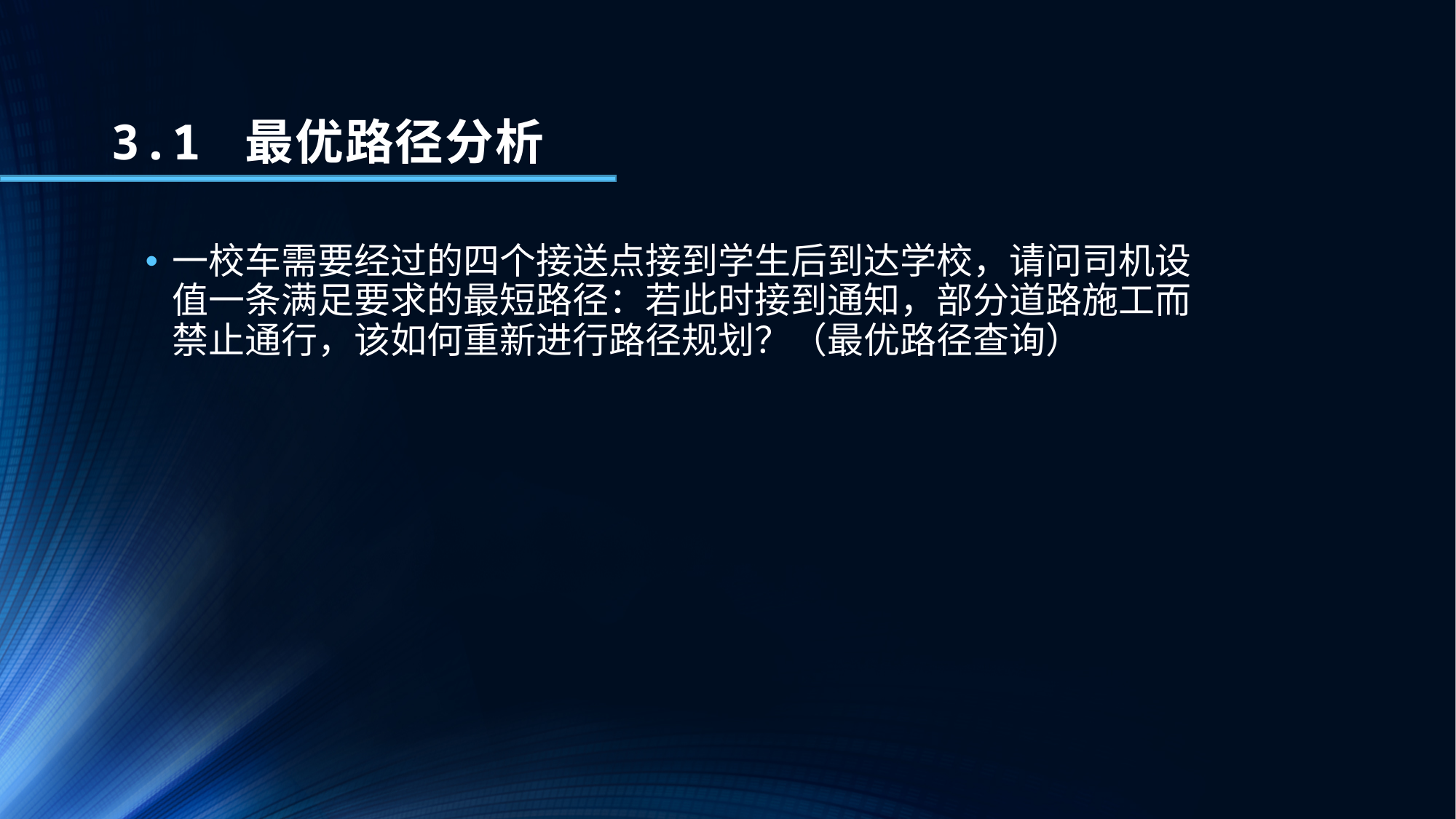

# 3.1 最优路径分析
一校车需要经过的四个接送点接到学生后到达学校，请问司机设值一条满足要求的最短路径：若此时接到通知，部分道路施工而禁止通行，该如何重新进行路径规划？（最优路径查询）